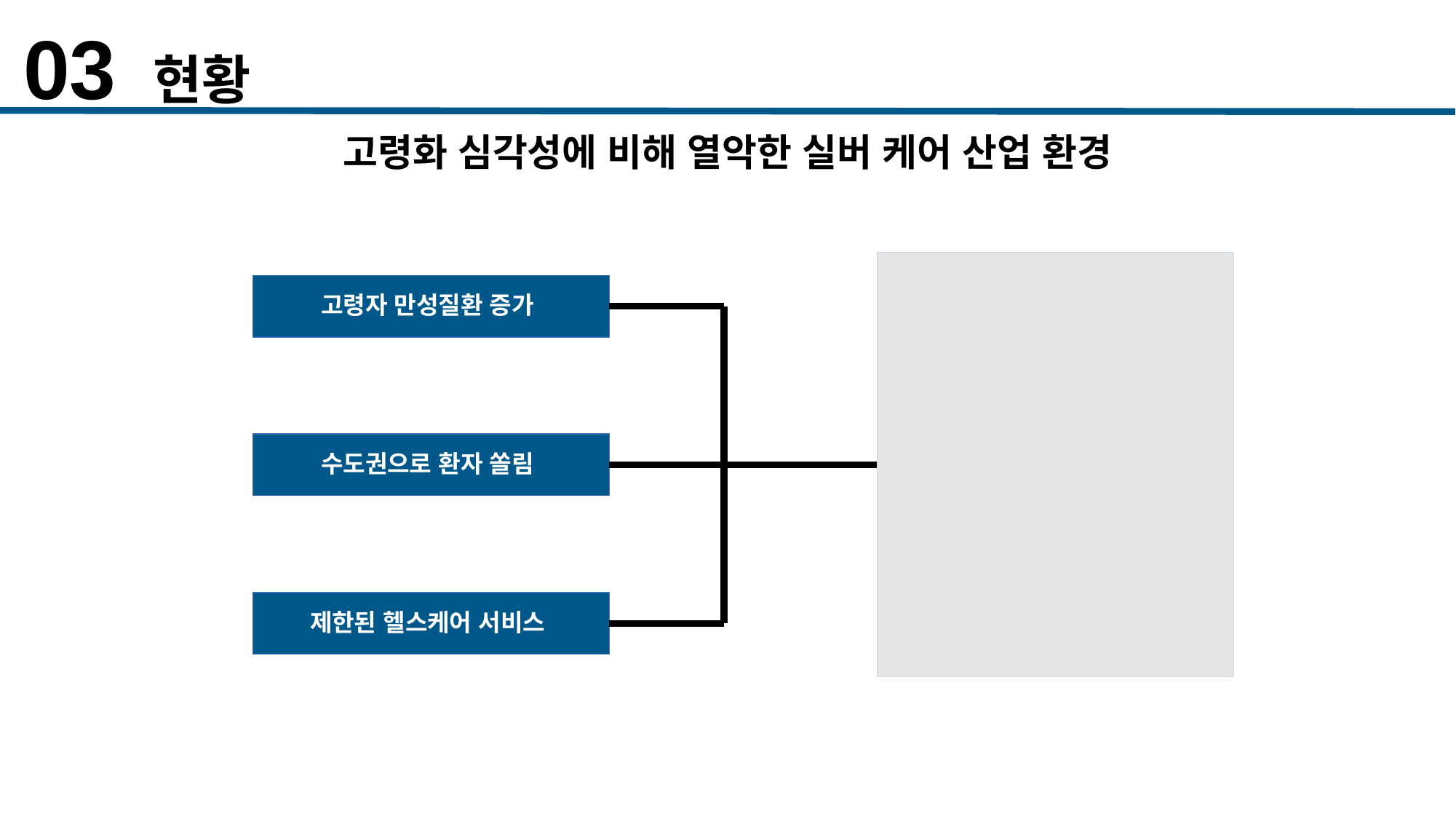

03 현황
고령화 심각성에 비해 열악한 실버 케어 산업 환경

고령자 만성질환 증가

수도권으로 환자 쏠림

제한된 헬스케어 서비스